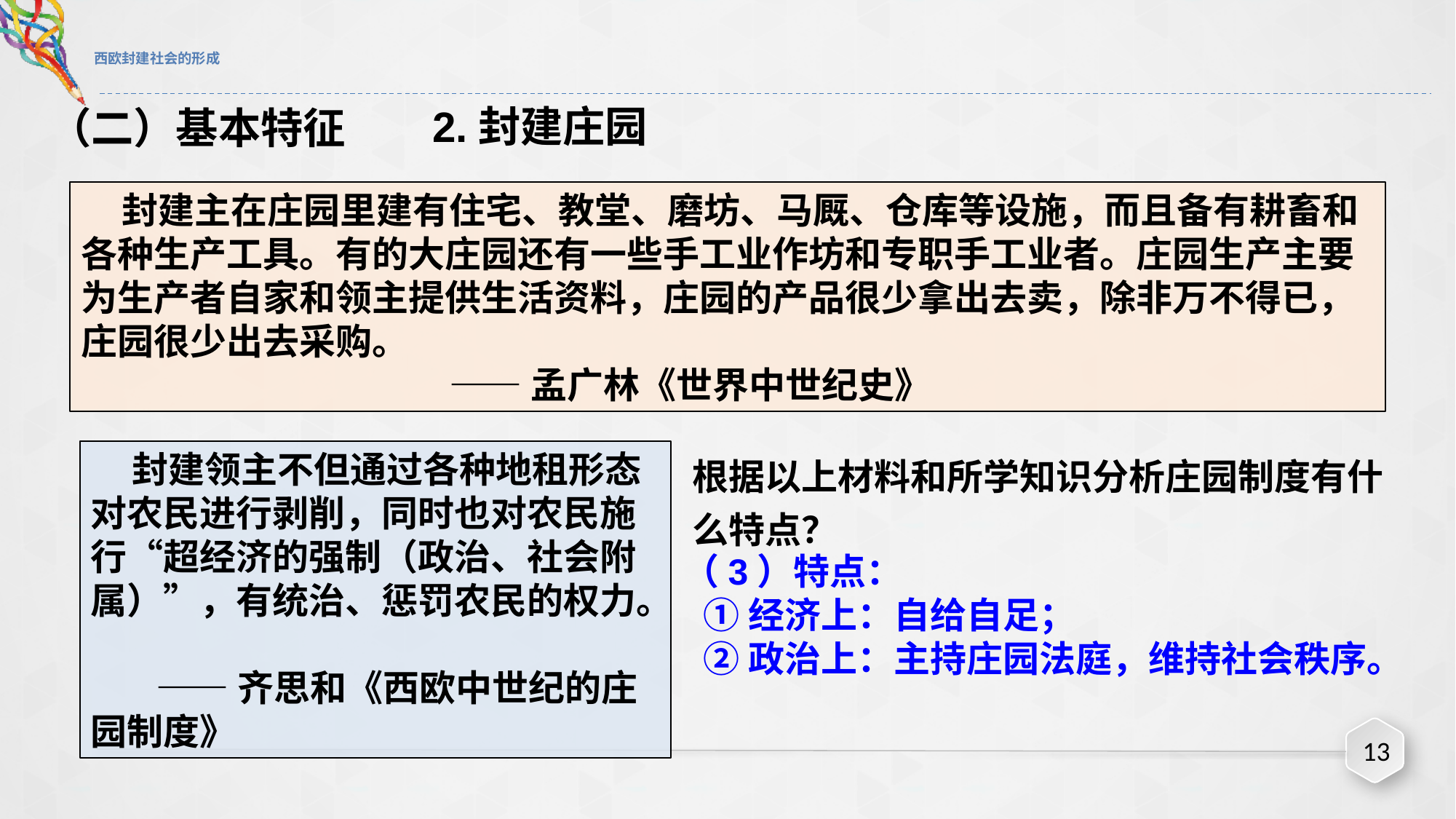

# 西欧封建社会的形成
2.封建庄园
（二）基本特征
    封建主在庄园里建有住宅、教堂、磨坊、马厩、仓库等设施，而且备有耕畜和各种生产工具。有的大庄园还有一些手工业作坊和专职手工业者。庄园生产主要为生产者自家和领主提供生活资料，庄园的产品很少拿出去卖，除非万不得已，庄园很少出去采购。
                                             ——孟广林《世界中世纪史》
    封建领主不但通过各种地租形态对农民进行剥削，同时也对农民施行“超经济的强制（政治、社会附属）”，有统治、惩罚农民的权力。
        ——齐思和《西欧中世纪的庄园制度》
根据以上材料和所学知识分析庄园制度有什么特点？
（3）特点：
  ①经济上：自给自足；
  ②政治上：主持庄园法庭，维持社会秩序。
13